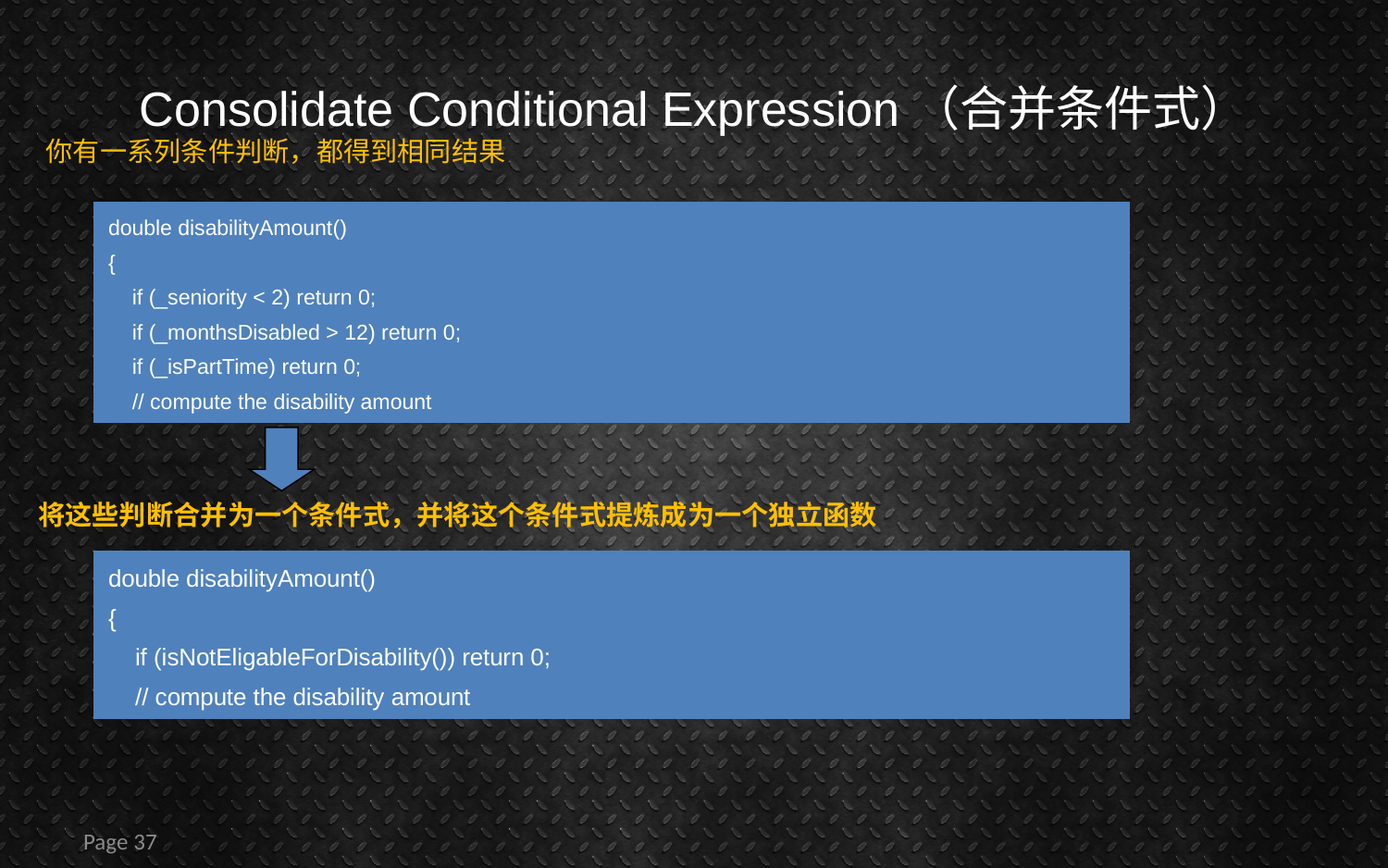

# Consolidate Conditional Expression（合并条件式）
你有一系列条件判断，都得到相同结果
double disabilityAmount()
{
    if (_seniority < 2) return 0;
    if (_monthsDisabled > 12) return 0;
    if (_isPartTime) return 0;
    // compute the disability amount

将这些判断合并为一个条件式，并将这个条件式提炼成为一个独立函数
double disabilityAmount()
{
    if (isNotEligableForDisability()) return 0;
    // compute the disability amount

Page 37